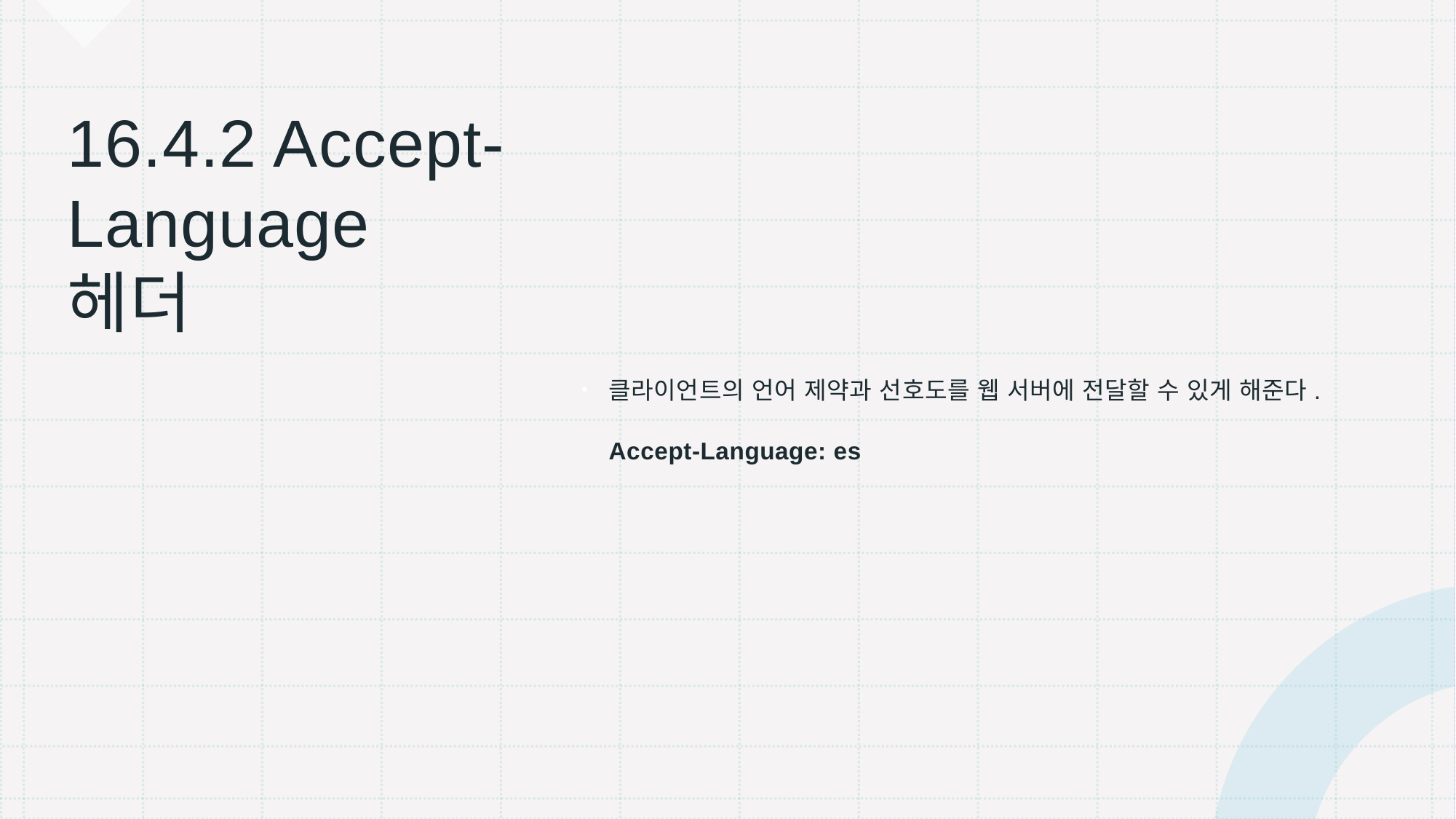

클라이언트의 언어 제약과 선호도를 웹 서버에 전달할 수 있게 해준다.
Accept-Language: es
# 16.4.2 Accept-Language 헤더